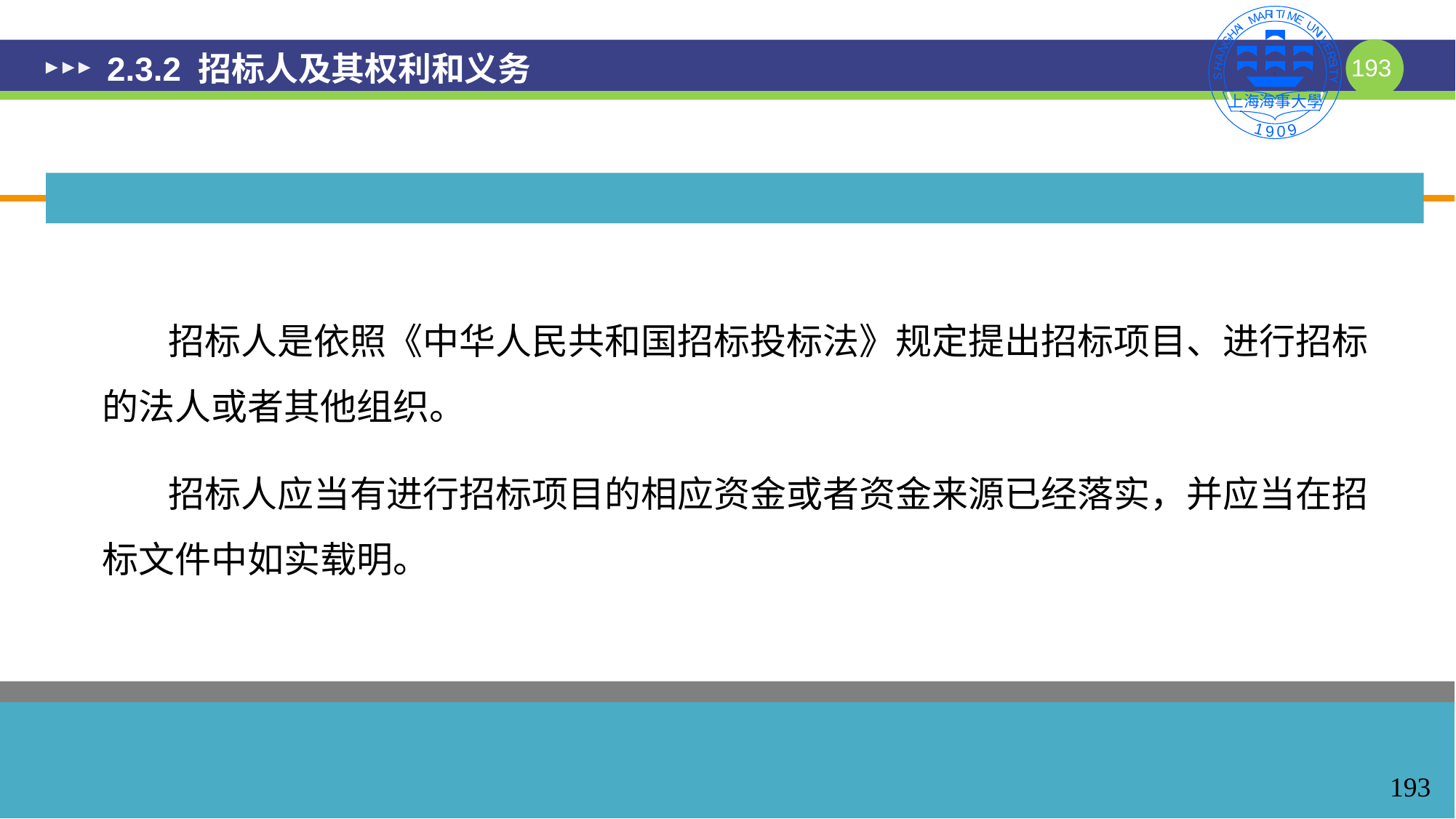

# 2.3.2 招标人及其权利和义务

       招标人是依照《中华人民共和国招标投标法》规定提出招标项目、进行招标的法人或者其他组织。

       招标人应当有进行招标项目的相应资金或者资金来源已经落实，并应当在招标文件中如实载明。

193
193